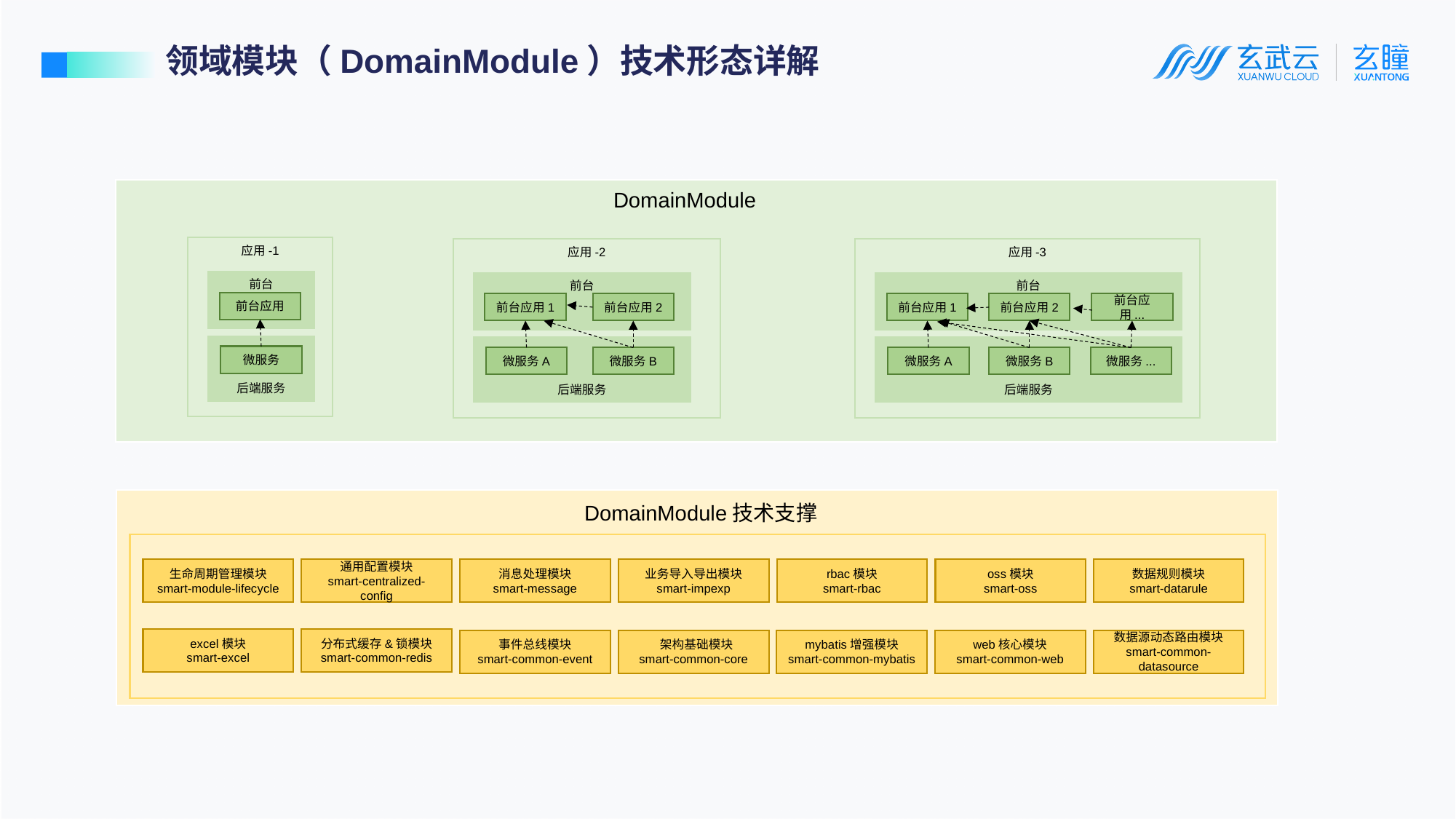

领域模块（DomainModule）技术形态详解

DomainModule
应用-1
应用-2
应用-3
前台
前台
前台
前台应用
前台应用...
前台应用2
前台应用2
前台应用1
前台应用1
后端服务
后端服务
后端服务
微服务
微服务B
微服务B
微服务A
微服务A
微服务...

DomainModule技术支撑

生命周期管理模块
smart-module-lifecycle
通用配置模块
smart-centralized-config
消息处理模块
smart-message
业务导入导出模块
smart-impexp
rbac模块
smart-rbac
oss模块
smart-oss
数据规则模块
smart-datarule
excel模块
smart-excel
分布式缓存&锁模块
smart-common-redis
事件总线模块
smart-common-event
 架构基础模块
smart-common-core
mybatis增强模块
smart-common-mybatis
web核心模块
smart-common-web
数据源动态路由模块
smart-common-datasource